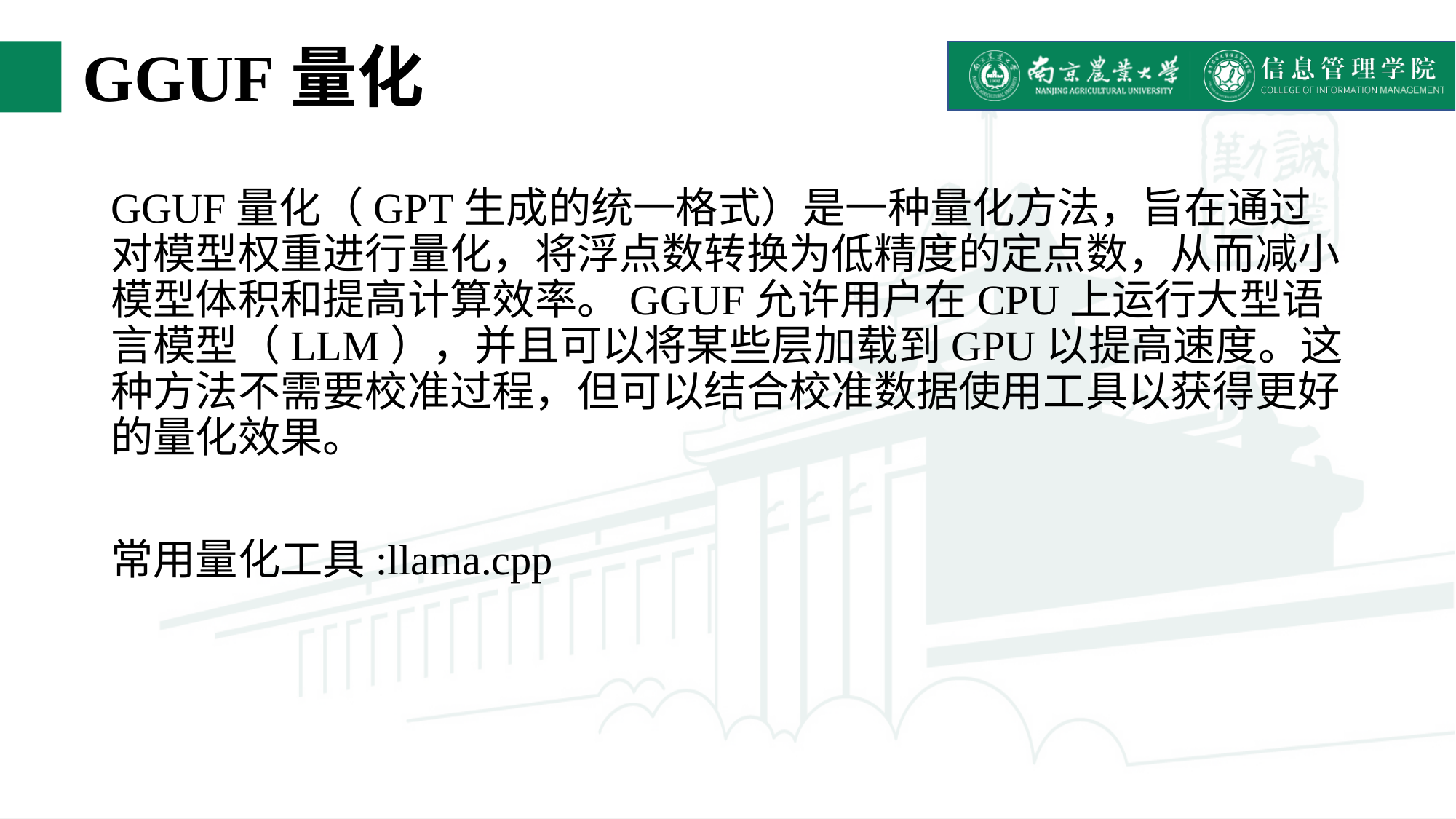

# GGUF量化
GGUF量化（GPT生成的统一格式）是一种量化方法，旨在通过对模型权重进行量化，将浮点数转换为低精度的定点数，从而减小模型体积和提高计算效率。GGUF允许用户在CPU上运行大型语言模型（LLM），并且可以将某些层加载到GPU以提高速度。这种方法不需要校准过程，但可以结合校准数据使用工具以获得更好的量化效果。

常用量化工具:llama.cpp